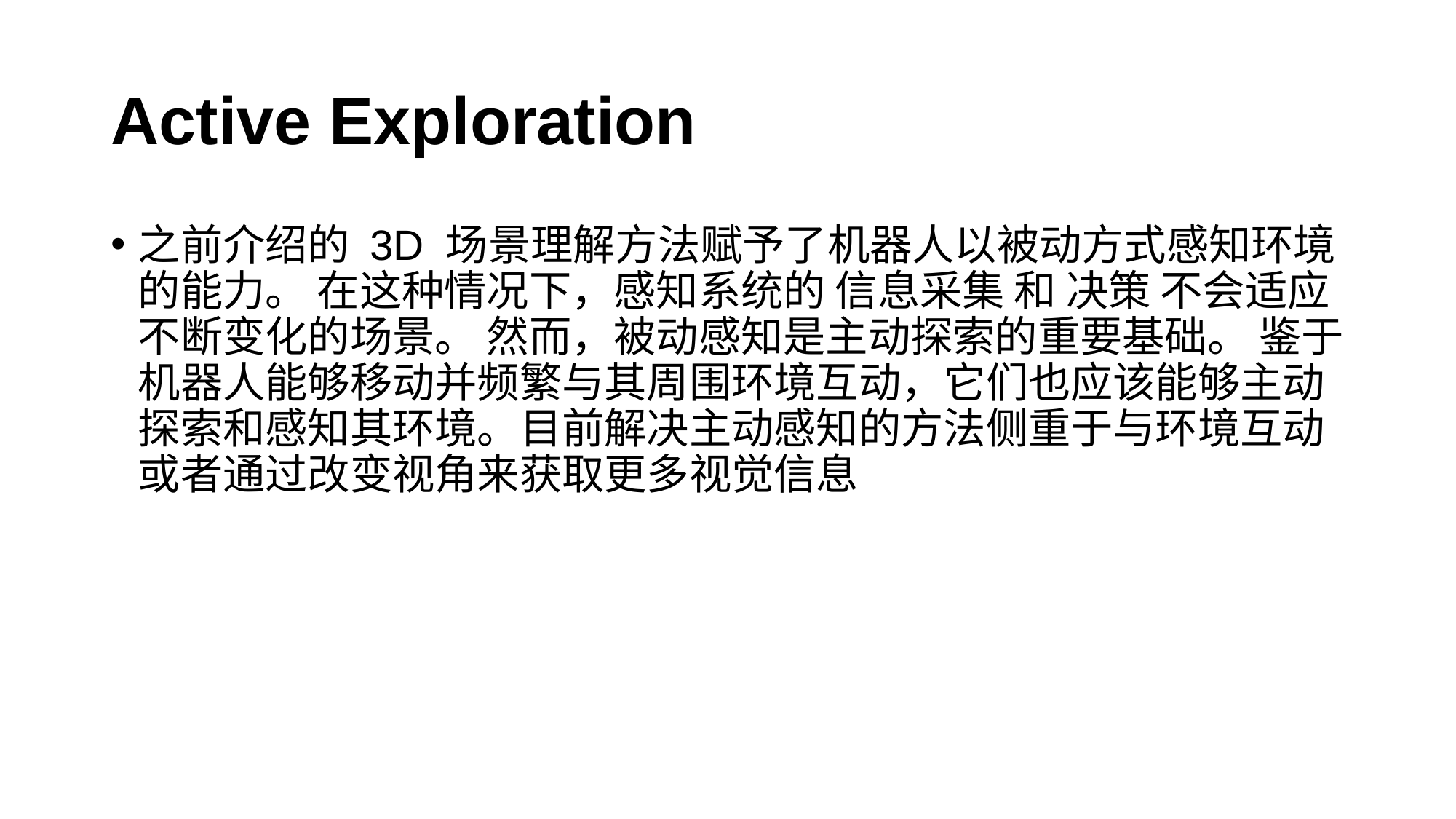

# Active Exploration
之前介绍的 3D 场景理解方法赋予了机器人以被动方式感知环境的能力。 在这种情况下，感知系统的 信息采集 和 决策 不会适应不断变化的场景。 然而，被动感知是主动探索的重要基础。 鉴于机器人能够移动并频繁与其周围环境互动，它们也应该能够主动探索和感知其环境。目前解决主动感知的方法侧重于与环境互动或者通过改变视角来获取更多视觉信息